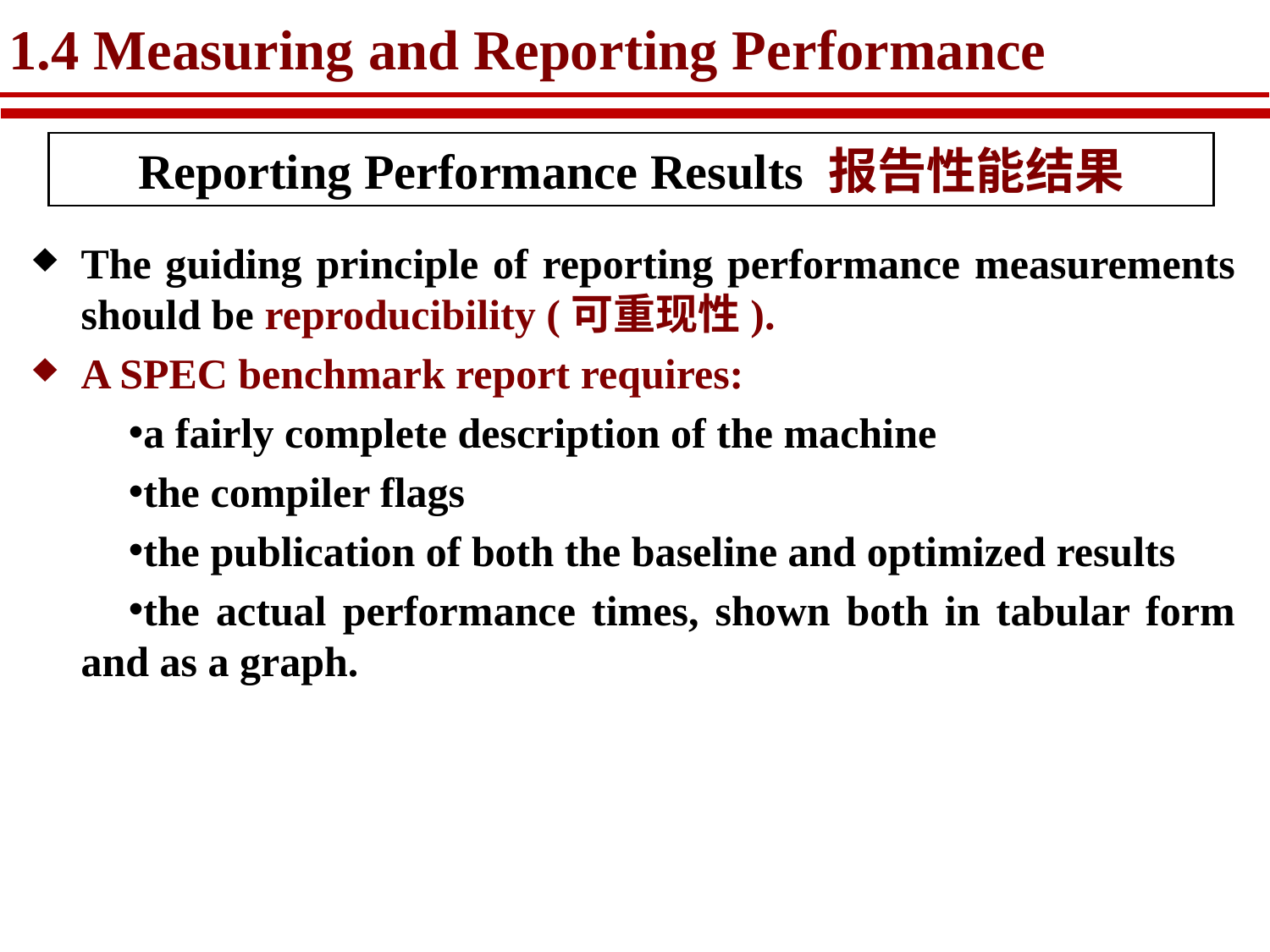

# 1.4 Measuring and Reporting Performance
Reporting Performance Results 报告性能结果
The guiding principle of reporting performance measurements should be reproducibility (可重现性).
A SPEC benchmark report requires:
a fairly complete description of the machine
the compiler flags
the publication of both the baseline and optimized results
the actual performance times, shown both in tabular form and as a graph.